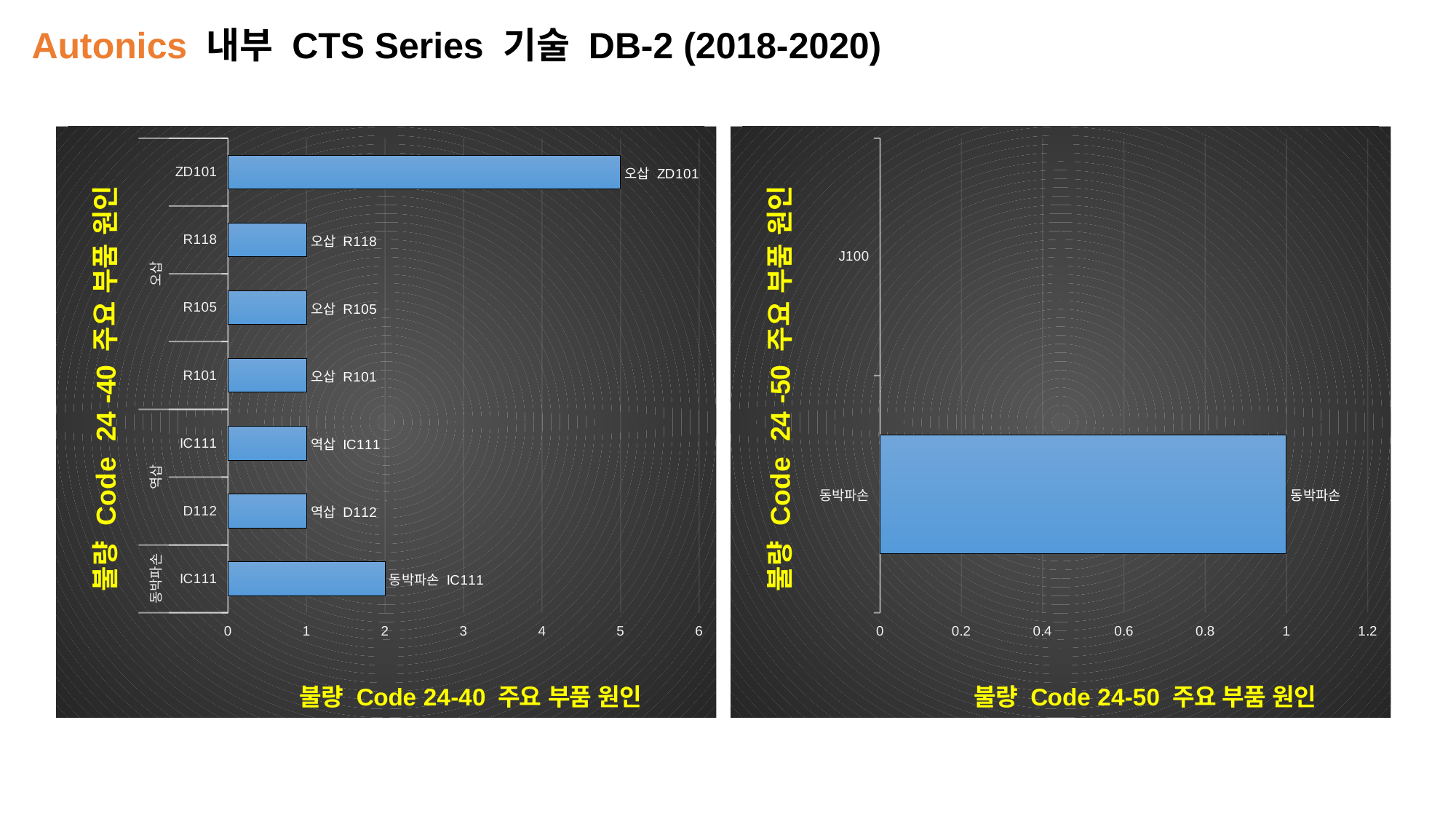

Autonics 내부 CTS Series 기술 DB-2 (2018-2020)

### Chart:

| Category |  |
|---|---|
| IC111 | 2.0 |
| D112 | 1.0 |
| IC111 | 1.0 |
| R101 | 1.0 |
| R105 | 1.0 |
| R118 | 1.0 |
| ZD101 | 5.0 |

[unsupported chart]